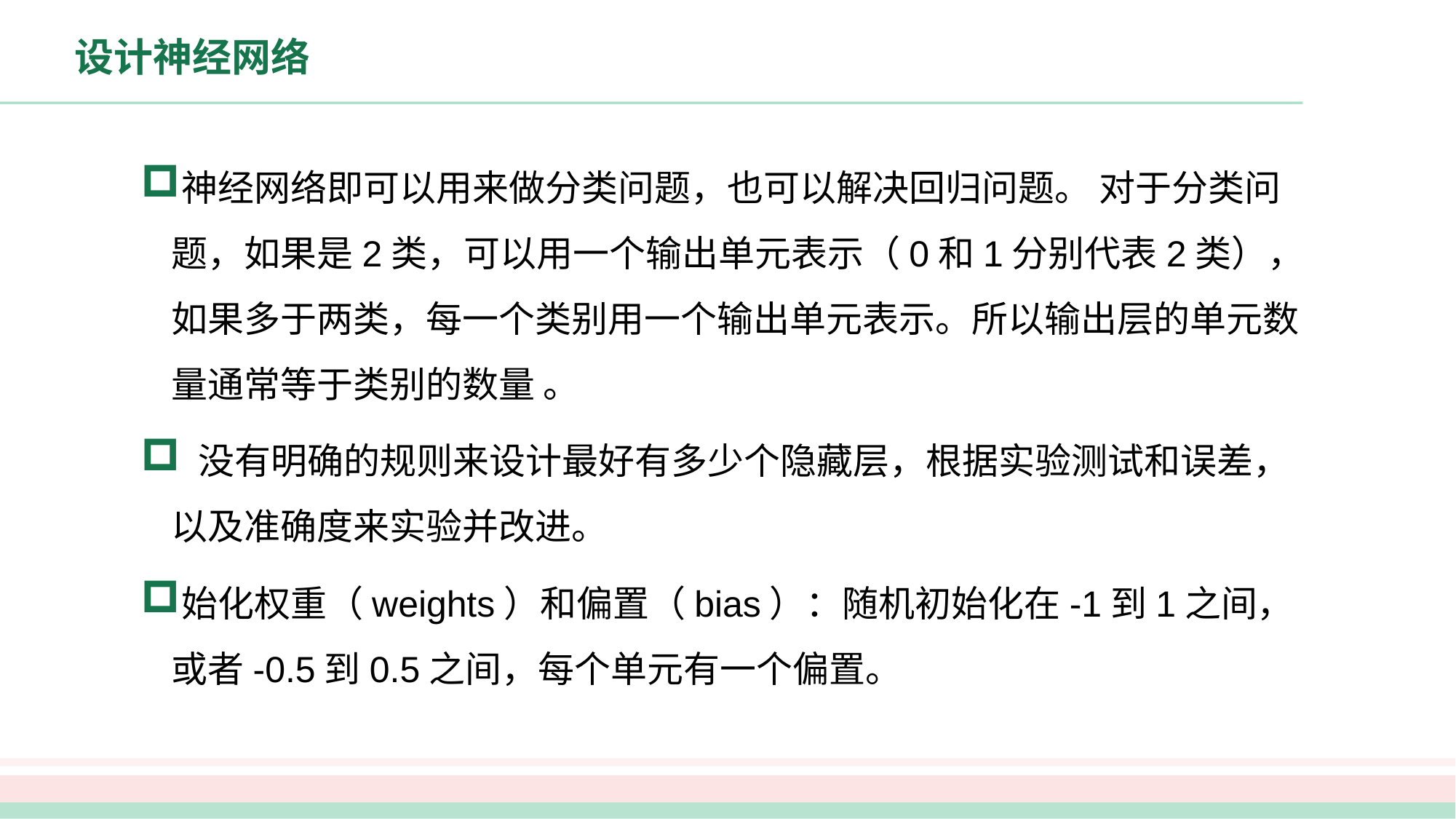

# 设计神经网络
神经网络即可以用来做分类问题，也可以解决回归问题。 对于分类问题，如果是2类，可以用一个输出单元表示（0和1分别代表2类）， 如果多于两类，每一个类别用一个输出单元表示。所以输出层的单元数量通常等于类别的数量 。
 没有明确的规则来设计最好有多少个隐藏层，根据实验测试和误差，以及准确度来实验并改进。
始化权重（weights）和偏置（bias）：随机初始化在-1到1之间，或者-0.5到0.5之间，每个单元有一个偏置。